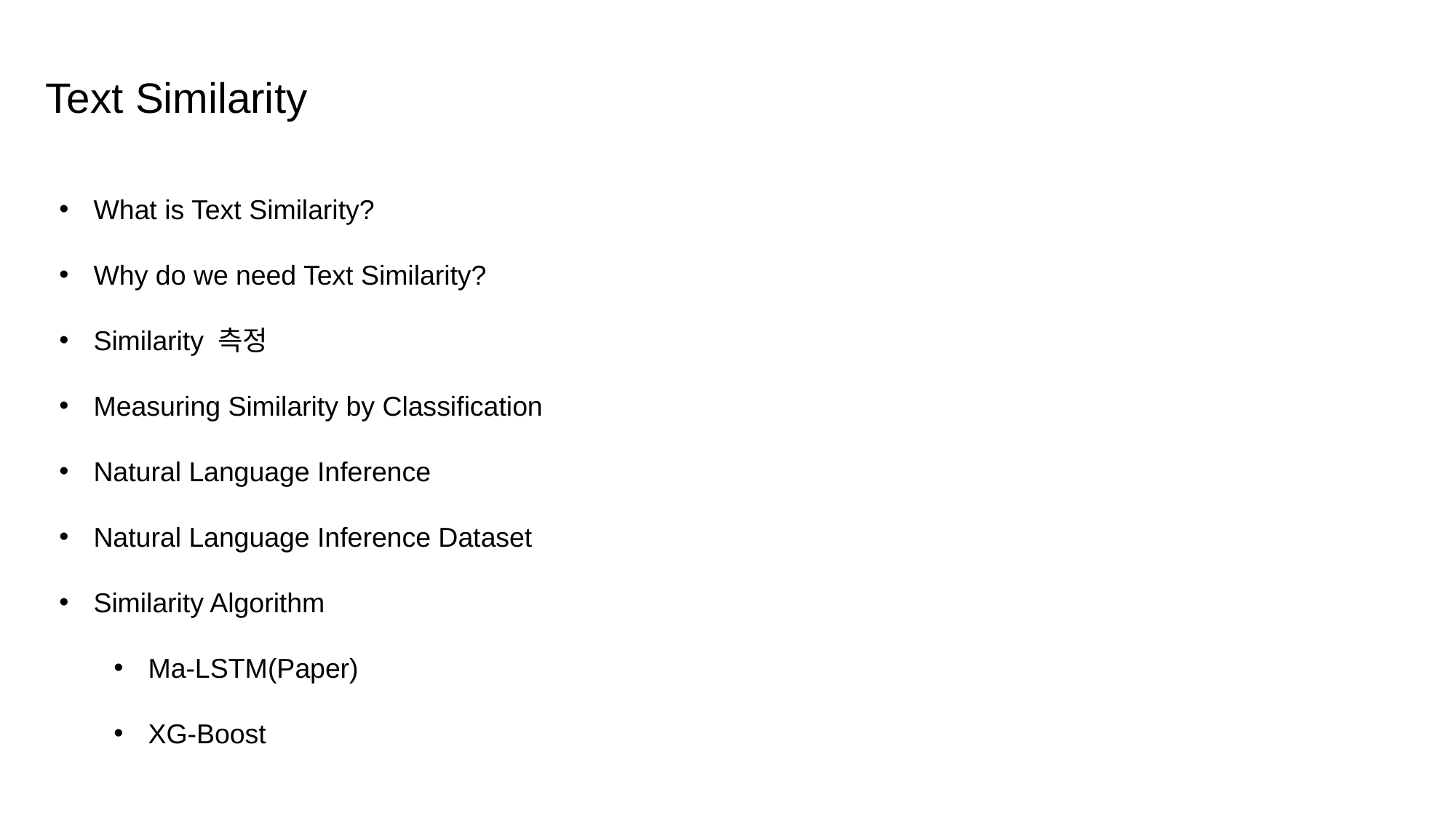

Text Similarity
What is Text Similarity?
Why do we need Text Similarity?
Similarity 측정
Measuring Similarity by Classification
Natural Language Inference
Natural Language Inference Dataset
Similarity Algorithm
Ma-LSTM(Paper)
XG-Boost